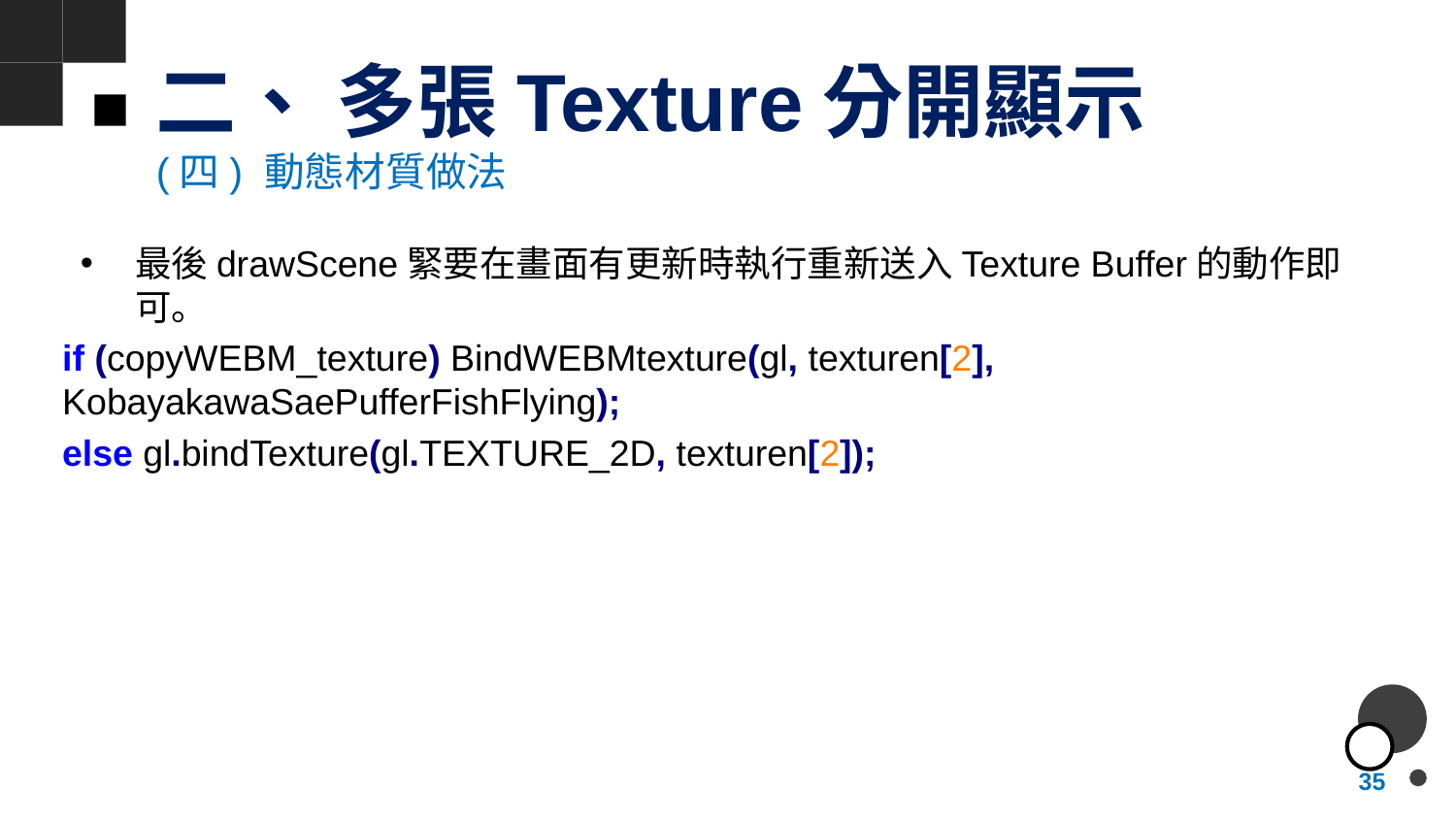

# 二、 多張Texture分開顯示
(四) 動態材質做法
最後drawScene緊要在畫面有更新時執行重新送入Texture Buffer的動作即可。
if (copyWEBM_texture) BindWEBMtexture(gl, texturen[2], KobayakawaSaePufferFishFlying);
else gl.bindTexture(gl.TEXTURE_2D, texturen[2]);

35